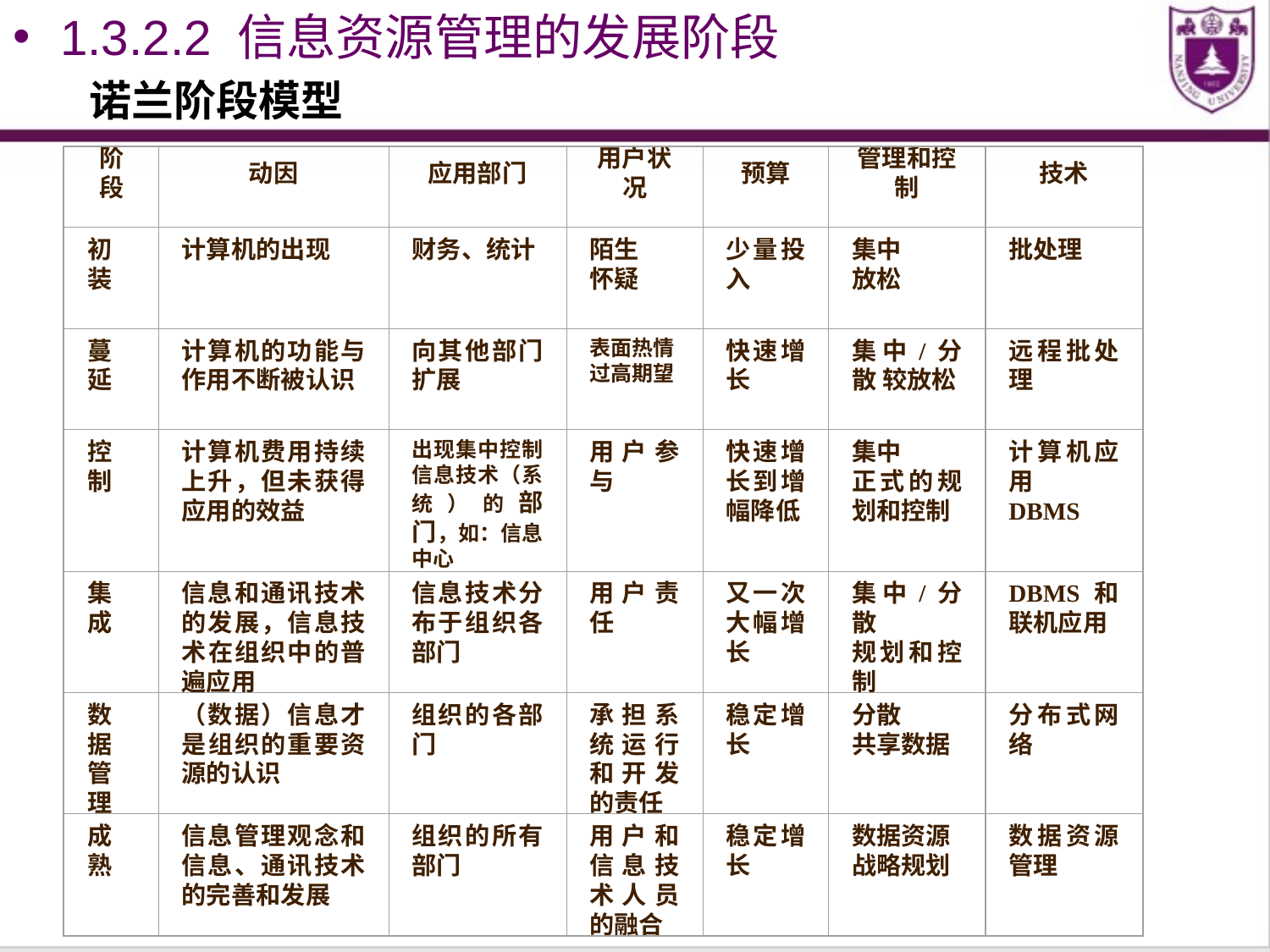

1.3.2.2 信息资源管理的发展阶段
       诺兰阶段模型

阶段

动因

应用部门

用户状况

预算

管理和控制

技术

初装

计算机的出现

财务、统计

陌生
怀疑

少量投入

集中
放松

批处理

蔓延

计算机的功能与作用不断被认识

向其他部门扩展

表面热情
过高期望

快速增长

集中/分散 较放松

远程批处理

控制

计算机费用持续上升，但未获得应用的效益

出现集中控制信息技术（系统）的部门，如：信息中心

用户参与

快速增长到增幅降低

集中
正式的规划和控制

计算机应用
DBMS

集成

信息和通讯技术的发展，信息技术在组织中的普遍应用

信息技术分布于组织各部门

用户责任

又一次大幅增长

集中/分散
规划和控制

DBMS和联机应用

数据管理

（数据）信息才是组织的重要资源的认识

组织的各部门

承担系统运行和开发的责任

稳定增长

分散
共享数据

分布式网络

成熟

信息管理观念和信息、通讯技术的完善和发展

组织的所有部门

用户和信息技术人员的融合

稳定增长

数据资源
战略规划

数据资源管理